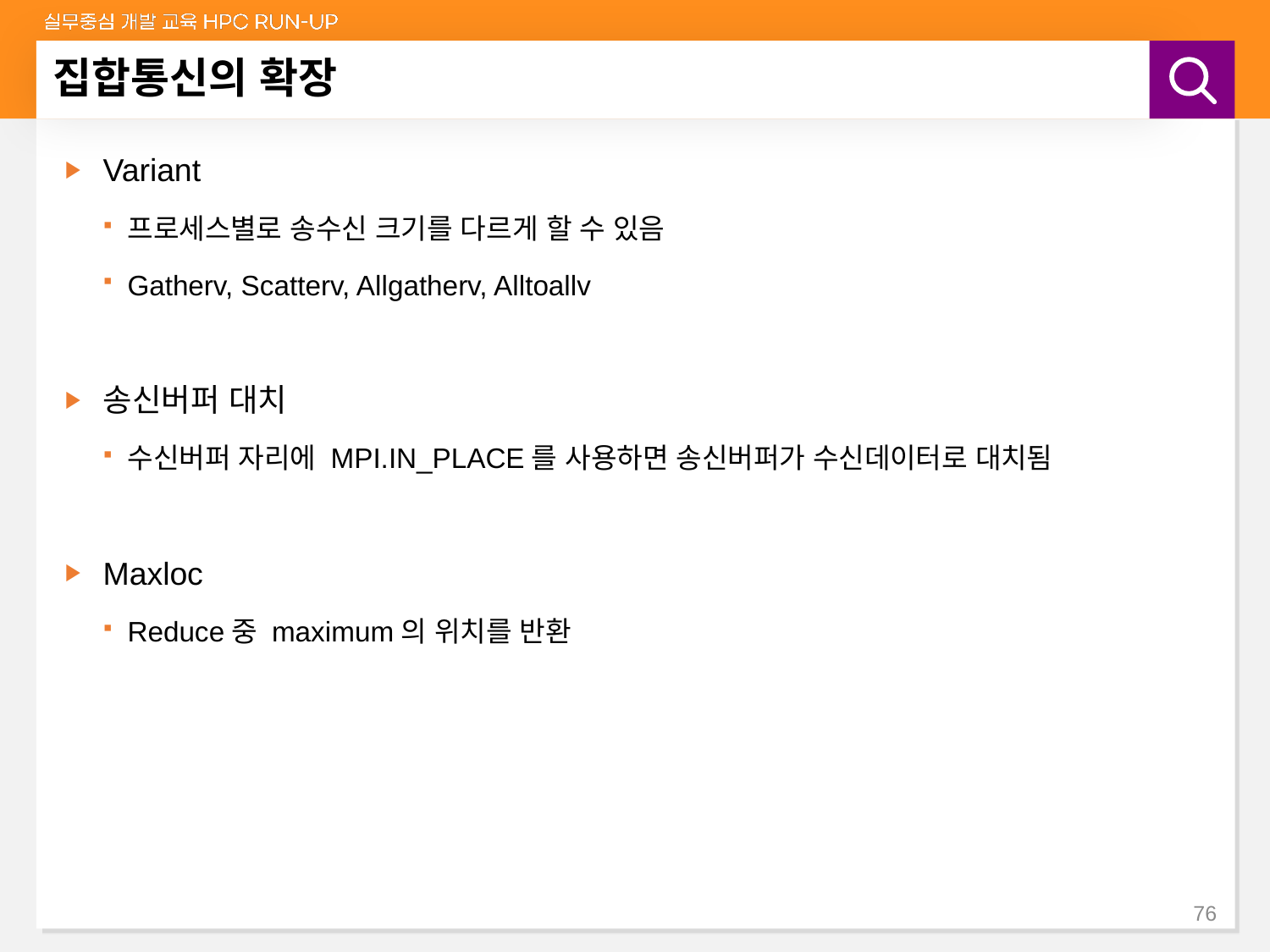

# 집합통신의 확장
Variant
프로세스별로 송수신 크기를 다르게 할 수 있음
Gatherv, Scatterv, Allgatherv, Alltoallv

송신버퍼 대치
수신버퍼 자리에 MPI.IN_PLACE를 사용하면 송신버퍼가 수신데이터로 대치됨

Maxloc
Reduce중 maximum의 위치를 반환

76